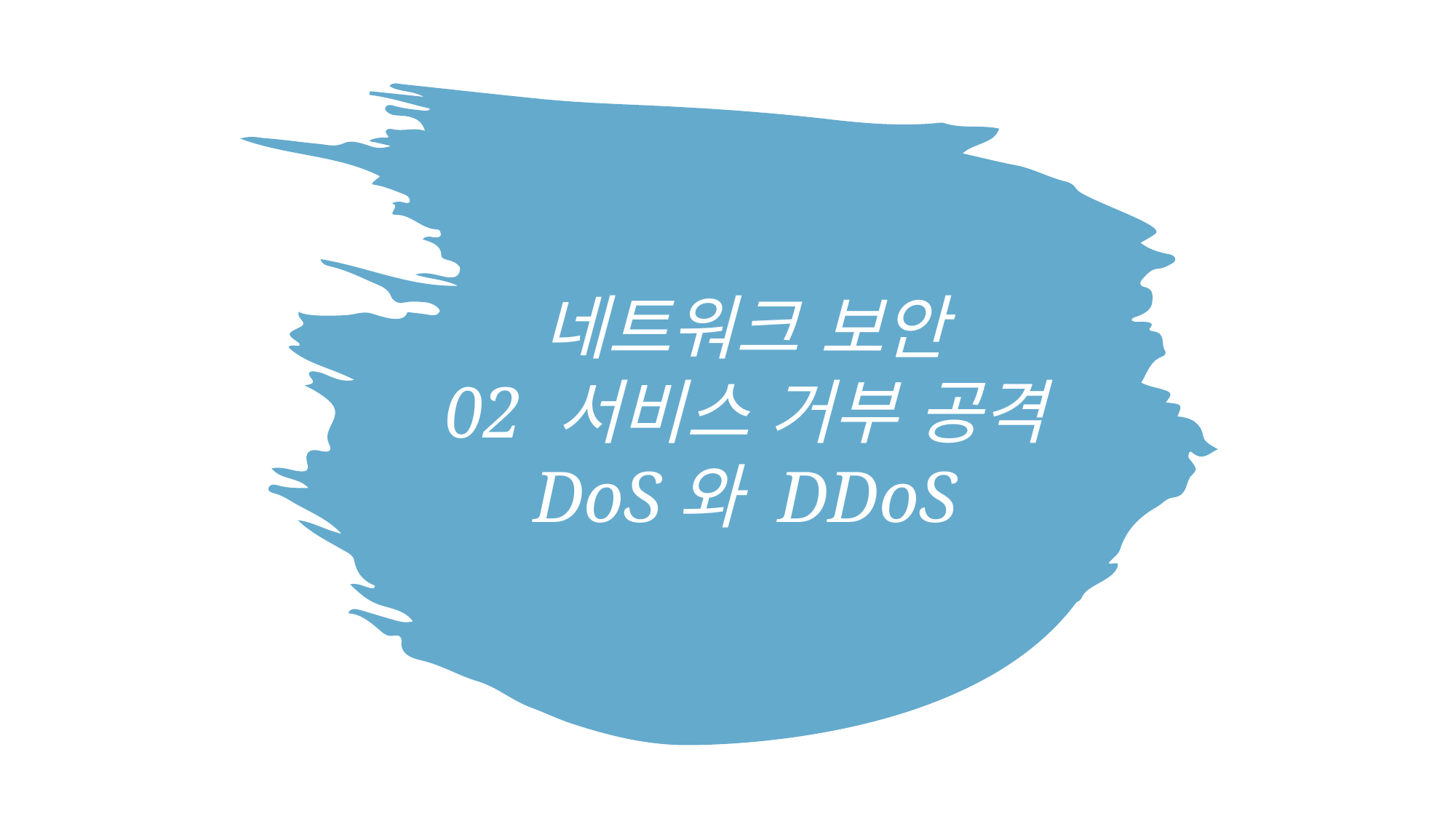

네트워크 보안
02 서비스 거부 공격
DoS와 DDoS